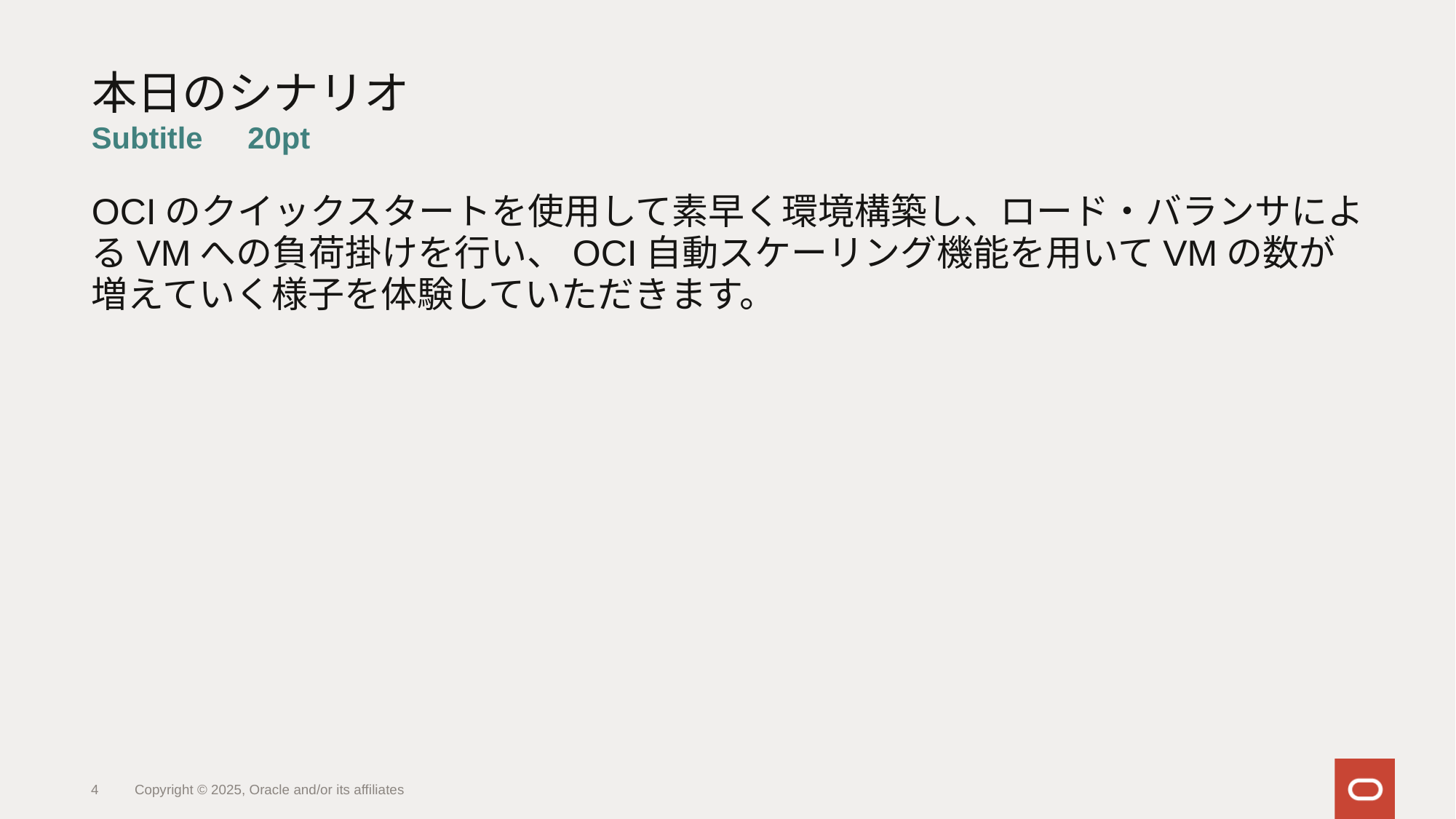

# 本日のシナリオ
Subtitle　20pt
OCIのクイックスタートを使用して素早く環境構築し、ロード・バランサによるVMへの負荷掛けを行い、OCI自動スケーリング機能を用いてVMの数が増えていく様子を体験していただきます。
4
Copyright © 2025, Oracle and/or its affiliates